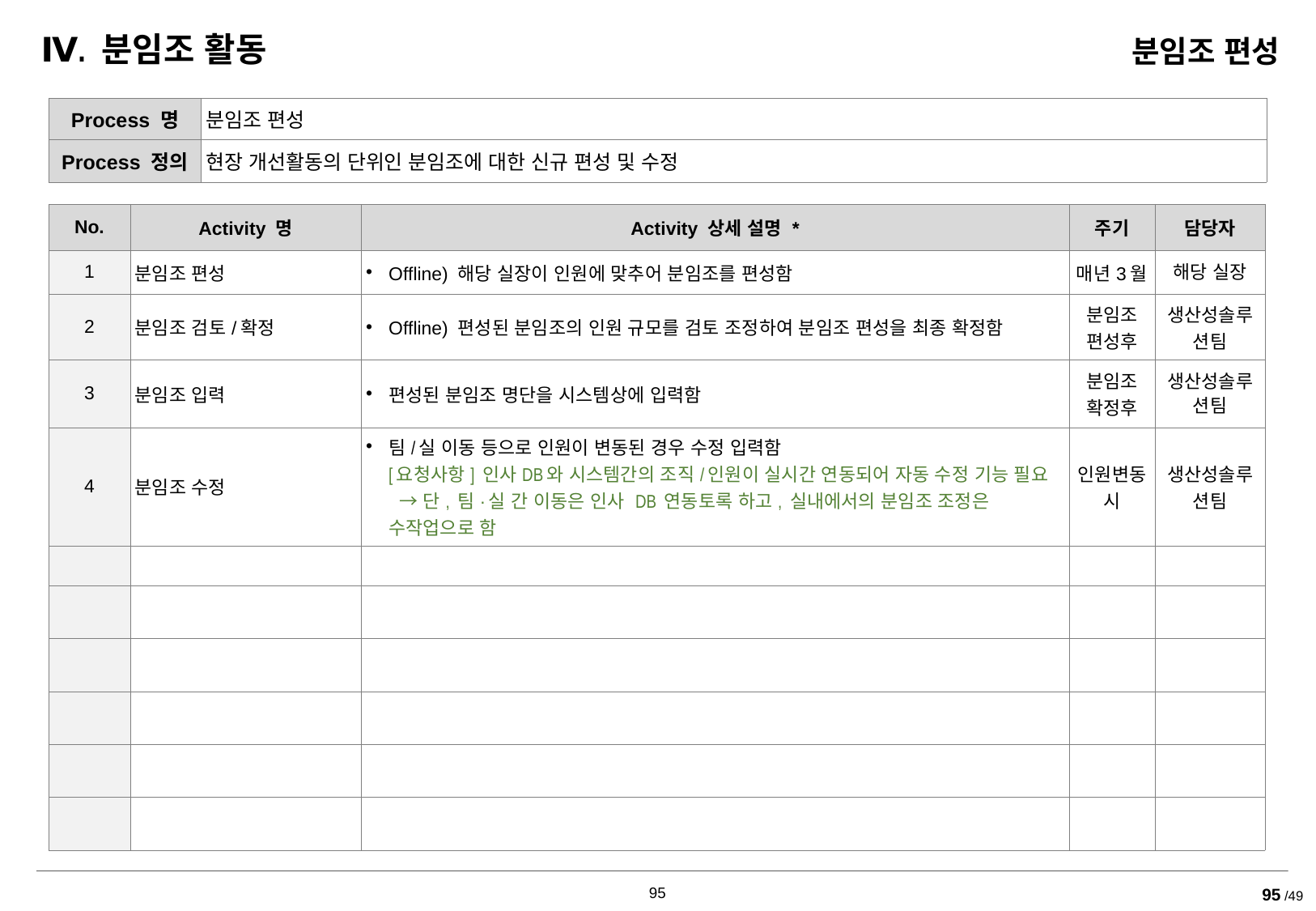

Ⅳ. 분임조 활동
분임조 편성
| Process 명 | 분임조 편성 |
| --- | --- |
| Process 정의 | 현장 개선활동의 단위인 분임조에 대한 신규 편성 및 수정 |
| No. | Activity 명 | Activity 상세 설명 \* | 주기 | 담당자 |
| --- | --- | --- | --- | --- |
| 1 | 분임조 편성 | Offline) 해당 실장이 인원에 맞추어 분임조를 편성함 | 매년3월 | 해당 실장 |
| 2 | 분임조 검토/확정 | Offline) 편성된 분임조의 인원 규모를 검토 조정하여 분임조 편성을 최종 확정함 | 분임조 편성후 | 생산성솔루션팀 |
| 3 | 분임조 입력 | 편성된 분임조 명단을 시스템상에 입력함 | 분임조 확정후 | 생산성솔루션팀 |
| 4 | 분임조 수정 | 팀/실 이동 등으로 인원이 변동된 경우 수정 입력함 [요청사항] 인사DB와 시스템간의 조직/인원이 실시간 연동되어 자동 수정 기능 필요 → 단, 팀·실 간 이동은 인사 DB 연동토록 하고, 실내에서의 분임조 조정은 수작업으로 함 | 인원변동시 | 생산성솔루션팀 |
|  |  |  |  |  |
|  |  |  |  |  |
|  |  |  |  |  |
|  |  |  |  |  |
|  |  |  |  |  |
|  |  |  |  |  |
95 /49